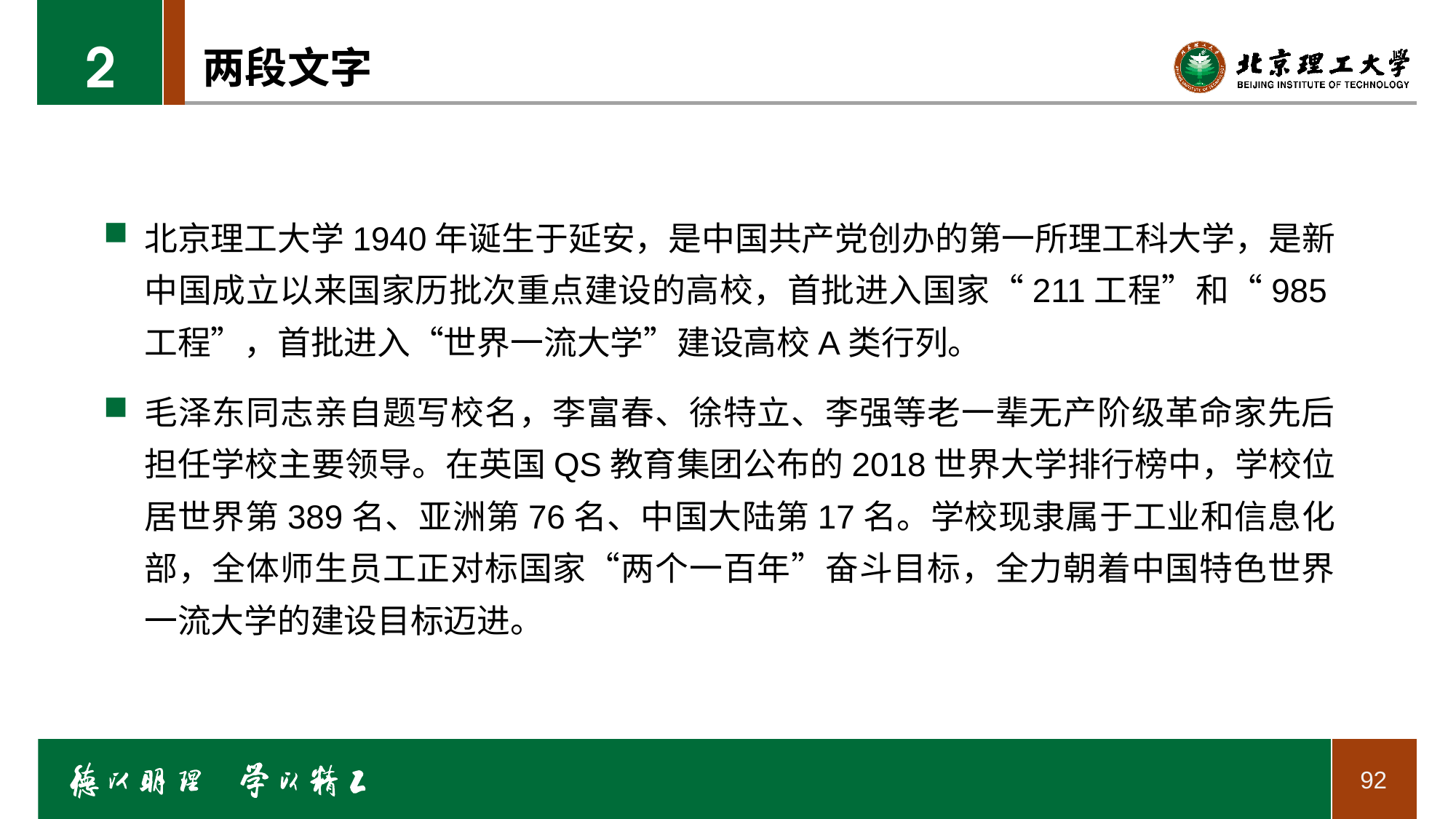

2
# 两段文字
北京理工大学1940年诞生于延安，是中国共产党创办的第一所理工科大学，是新中国成立以来国家历批次重点建设的高校，首批进入国家“211工程”和“985工程”，首批进入“世界一流大学”建设高校A类行列。
毛泽东同志亲自题写校名，李富春、徐特立、李强等老一辈无产阶级革命家先后担任学校主要领导。在英国QS教育集团公布的2018世界大学排行榜中，学校位居世界第389名、亚洲第76名、中国大陆第17名。学校现隶属于工业和信息化部，全体师生员工正对标国家“两个一百年”奋斗目标，全力朝着中国特色世界一流大学的建设目标迈进。